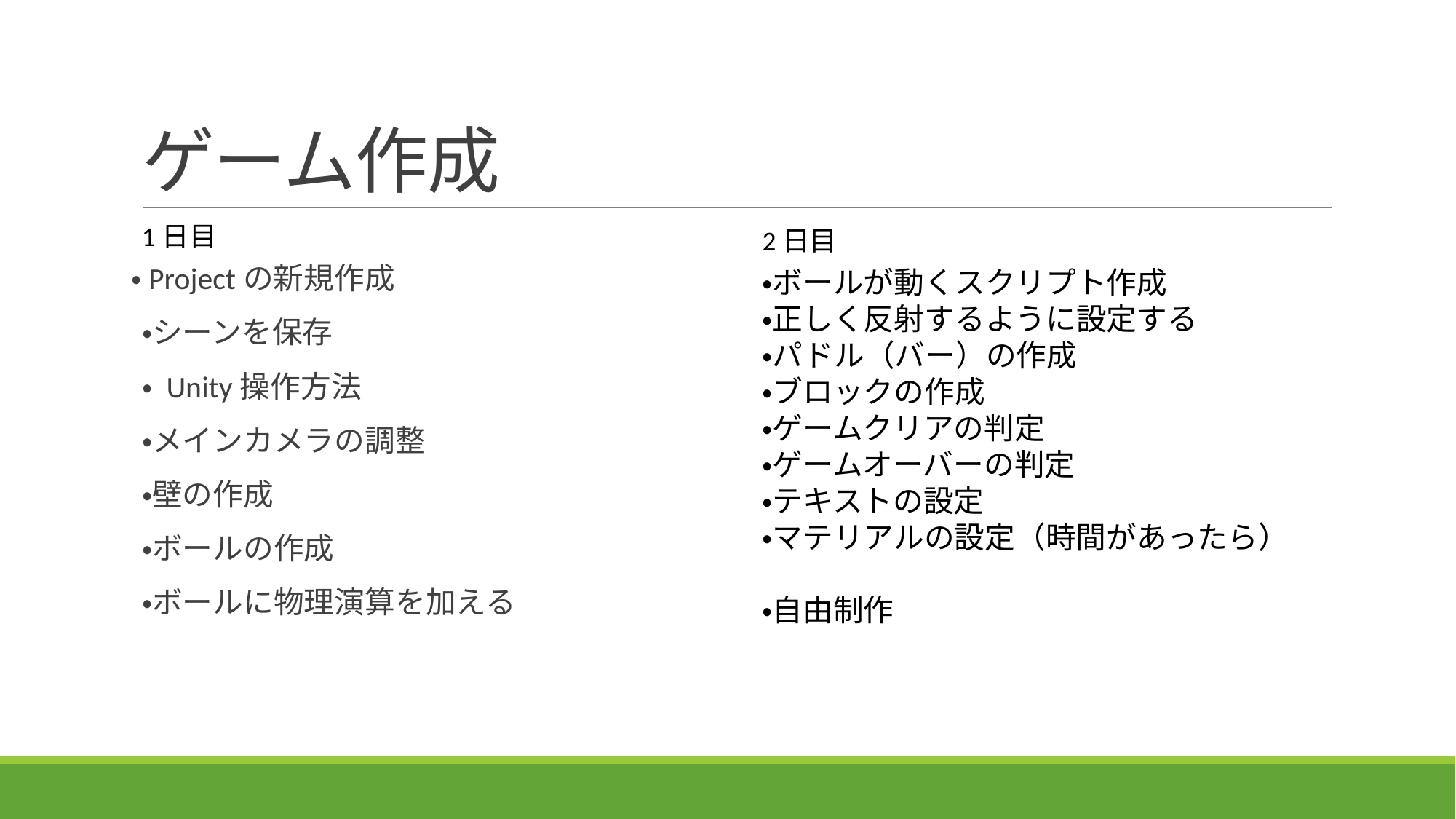

# ゲーム作成
1日目
2日目
・Projectの新規作成
・シーンを保存
・ Unity操作方法
・メインカメラの調整
・壁の作成
・ボールの作成
・ボールに物理演算を加える
・ボールが動くスクリプト作成
・正しく反射するように設定する
・パドル（バー）の作成
・ブロックの作成
・ゲームクリアの判定
・ゲームオーバーの判定
・テキストの設定
・マテリアルの設定（時間があったら）

・自由制作